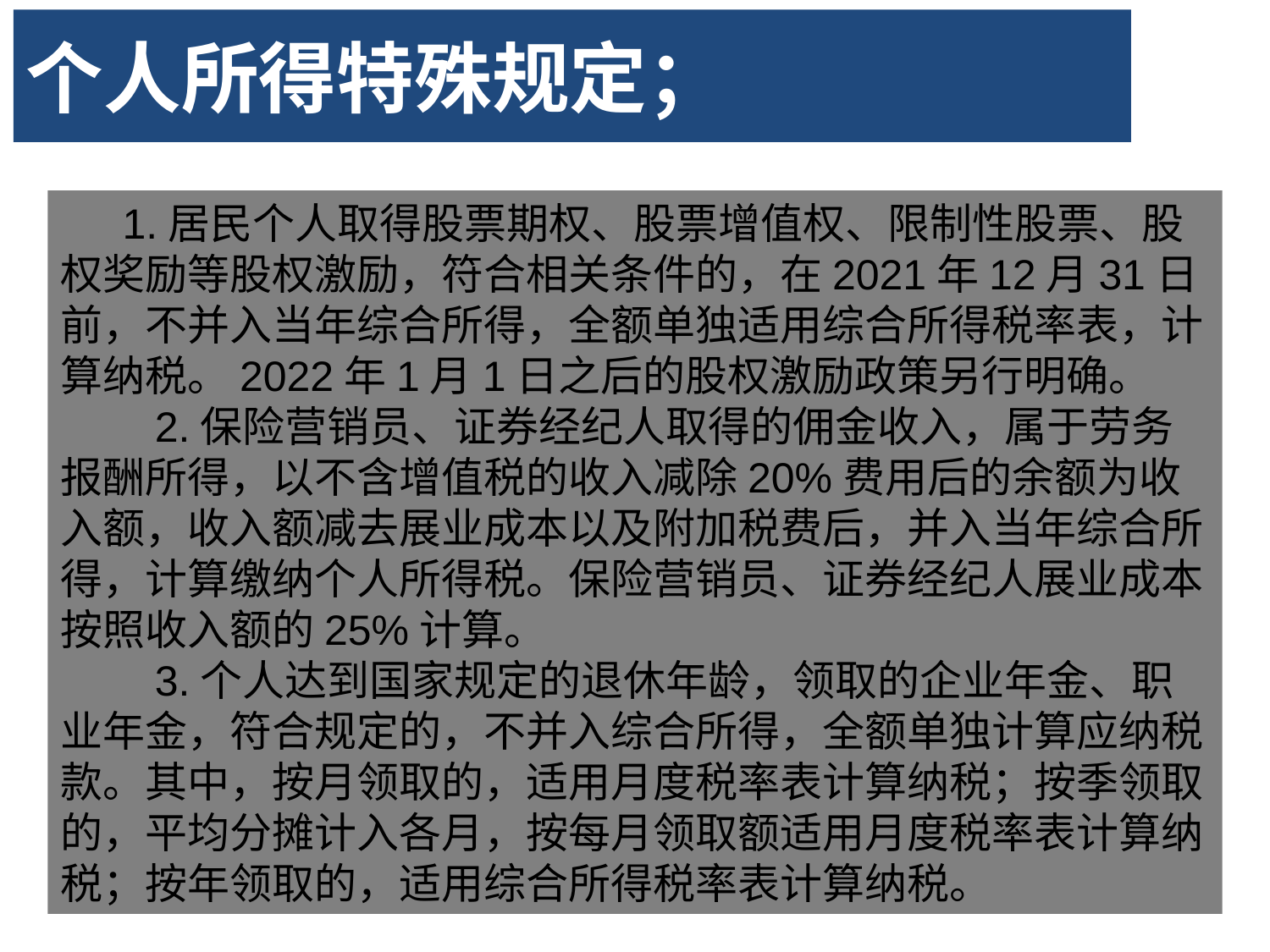

个人所得特殊规定；
       1.居民个人取得股票期权、股票增值权、限制性股票、股权奖励等股权激励，符合相关条件的，在2021年12月31日前，不并入当年综合所得，全额单独适用综合所得税率表，计算纳税。2022年1月1日之后的股权激励政策另行明确。
　　2.保险营销员、证券经纪人取得的佣金收入，属于劳务报酬所得，以不含增值税的收入减除20%费用后的余额为收入额，收入额减去展业成本以及附加税费后，并入当年综合所得，计算缴纳个人所得税。保险营销员、证券经纪人展业成本按照收入额的25%计算。
　　3.个人达到国家规定的退休年龄，领取的企业年金、职业年金，符合规定的，不并入综合所得，全额单独计算应纳税款。其中，按月领取的，适用月度税率表计算纳税；按季领取的，平均分摊计入各月，按每月领取额适用月度税率表计算纳税；按年领取的，适用综合所得税率表计算纳税。